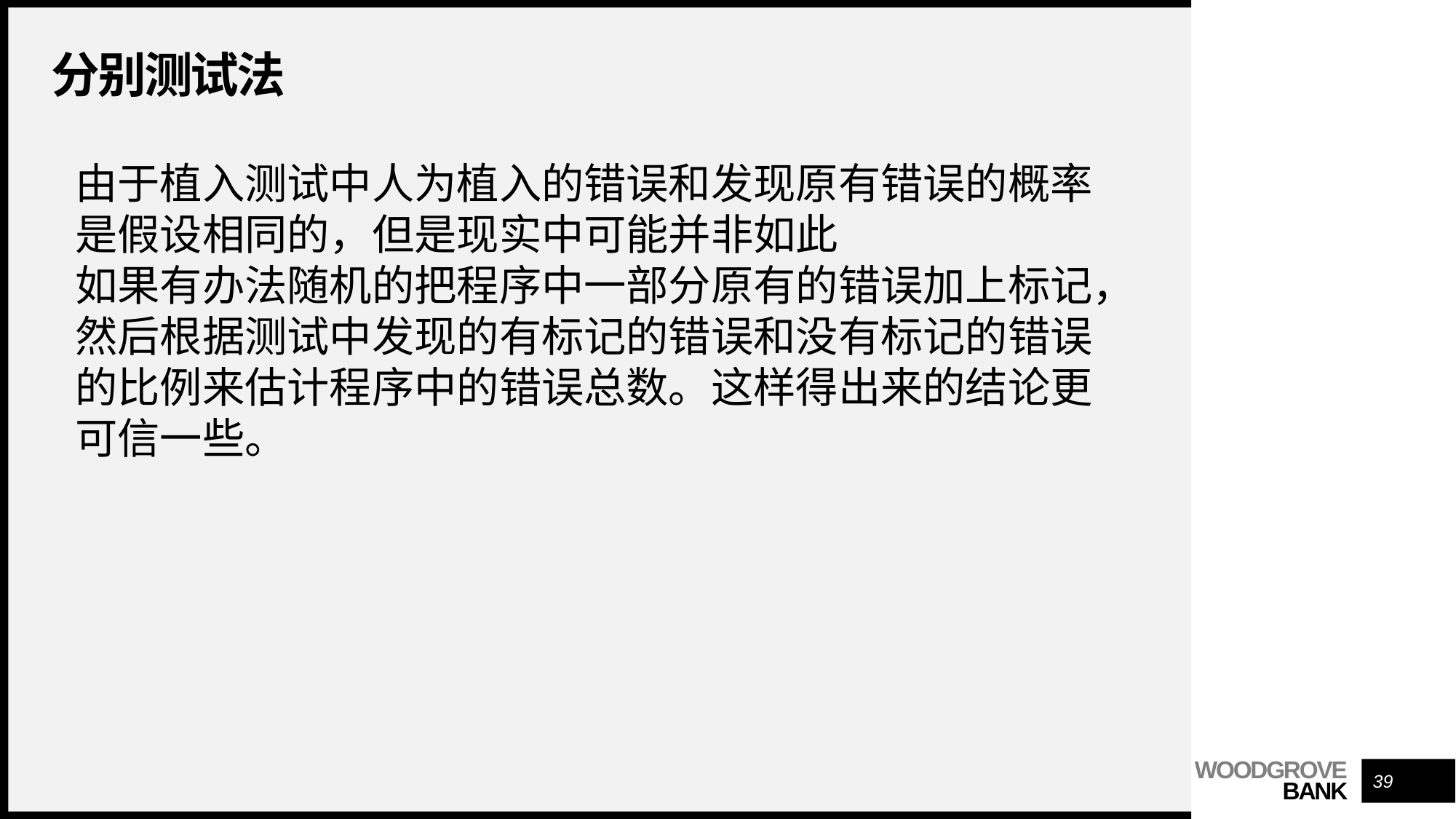

# 分别测试法
由于植入测试中人为植入的错误和发现原有错误的概率是假设相同的，但是现实中可能并非如此
如果有办法随机的把程序中一部分原有的错误加上标记，然后根据测试中发现的有标记的错误和没有标记的错误的比例来估计程序中的错误总数。这样得出来的结论更可信一些。

39